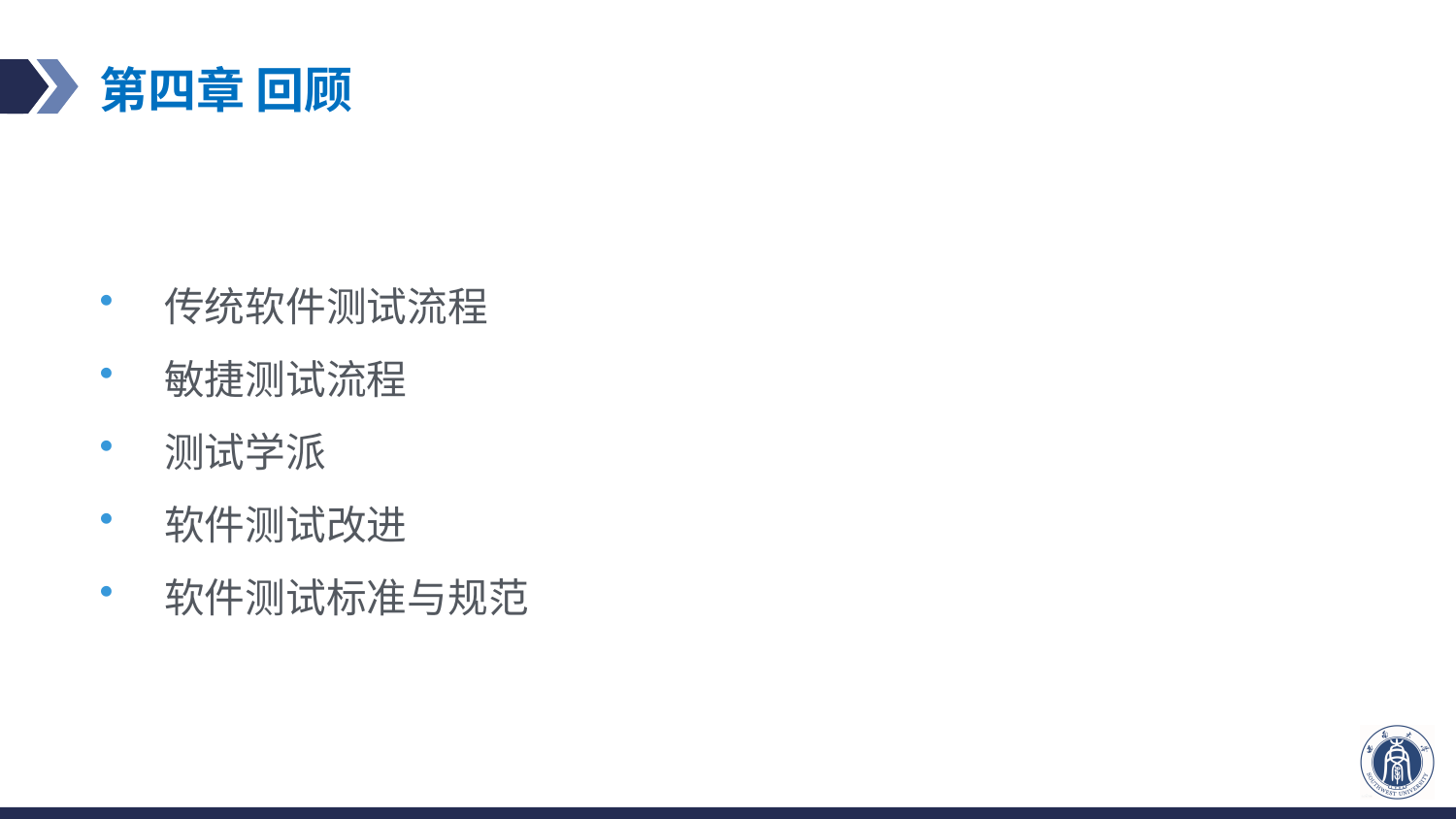

# 第四章 回顾
传统软件测试流程
敏捷测试流程
测试学派
软件测试改进
软件测试标准与规范